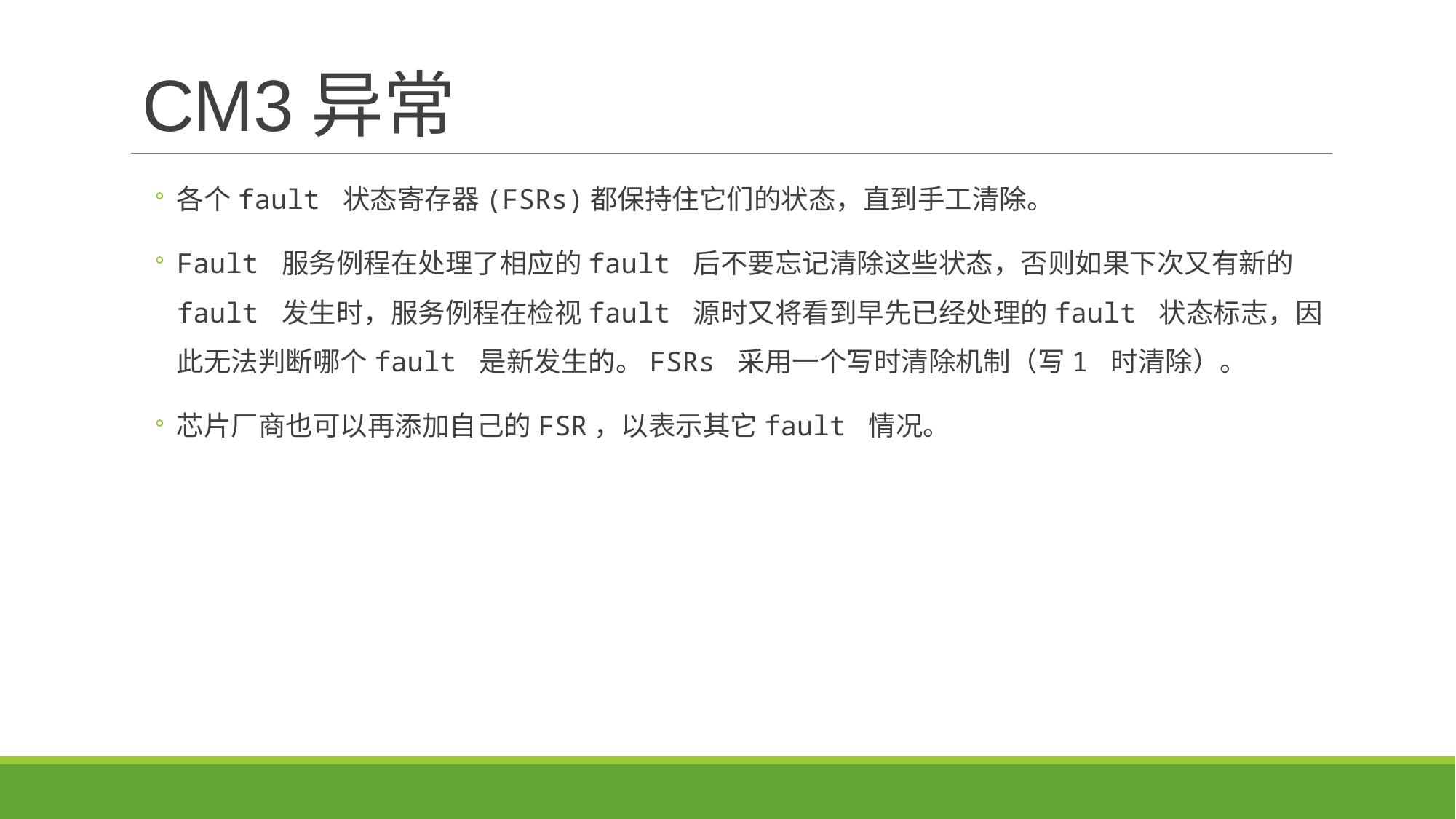

# CM3异常
各个fault 状态寄存器(FSRs)都保持住它们的状态，直到手工清除。
Fault 服务例程在处理了相应的fault 后不要忘记清除这些状态，否则如果下次又有新的fault 发生时，服务例程在检视fault 源时又将看到早先已经处理的fault 状态标志，因此无法判断哪个fault 是新发生的。FSRs 采用一个写时清除机制（写1 时清除）。
芯片厂商也可以再添加自己的FSR，以表示其它fault 情况。